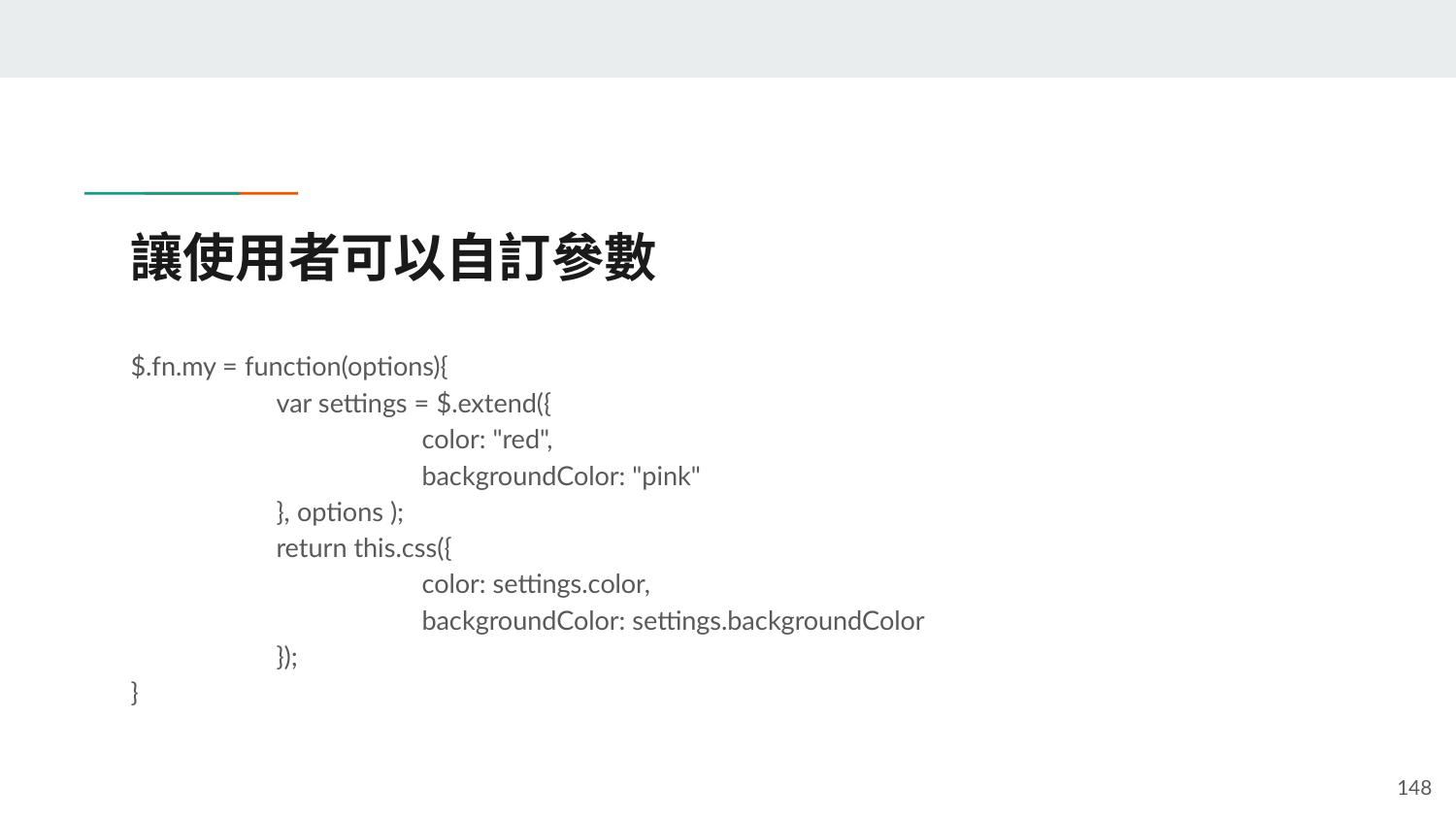

# 讓使用者可以自訂參數
$.fn.my = function(options){
	var settings = $.extend({
		color: "red",
		backgroundColor: "pink"
	}, options );
	return this.css({
		color: settings.color,
		backgroundColor: settings.backgroundColor
	});
}
148